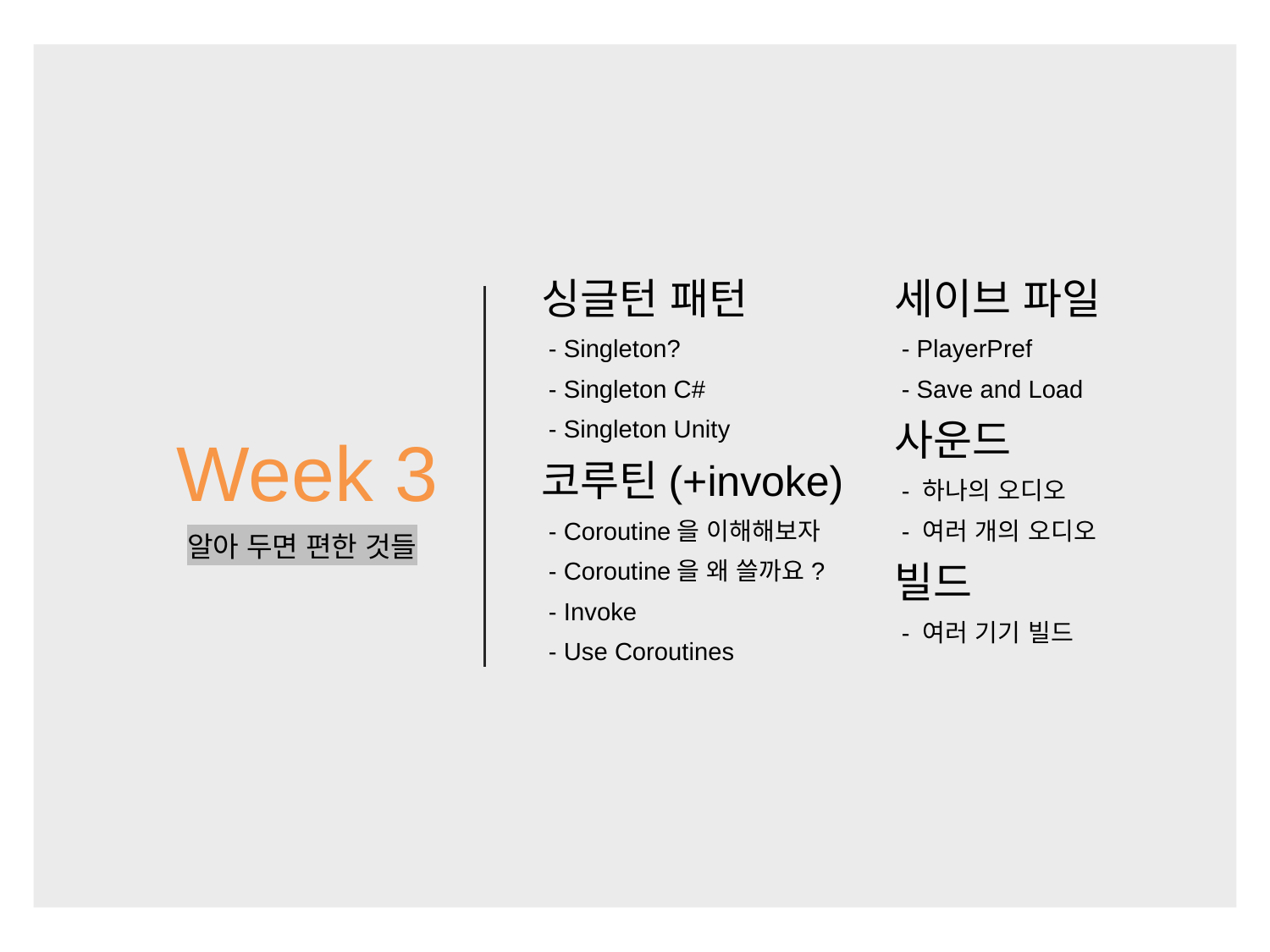

Week 3
싱글턴 패턴
 - Singleton?
 - Singleton C#
 - Singleton Unity
코루틴(+invoke)
 - Coroutine을 이해해보자
 - Coroutine을 왜 쓸까요?
 - Invoke
 - Use Coroutines
세이브 파일
 - PlayerPref
 - Save and Load
사운드
 - 하나의 오디오
 - 여러 개의 오디오
빌드
 - 여러 기기 빌드

알아 두면 편한 것들